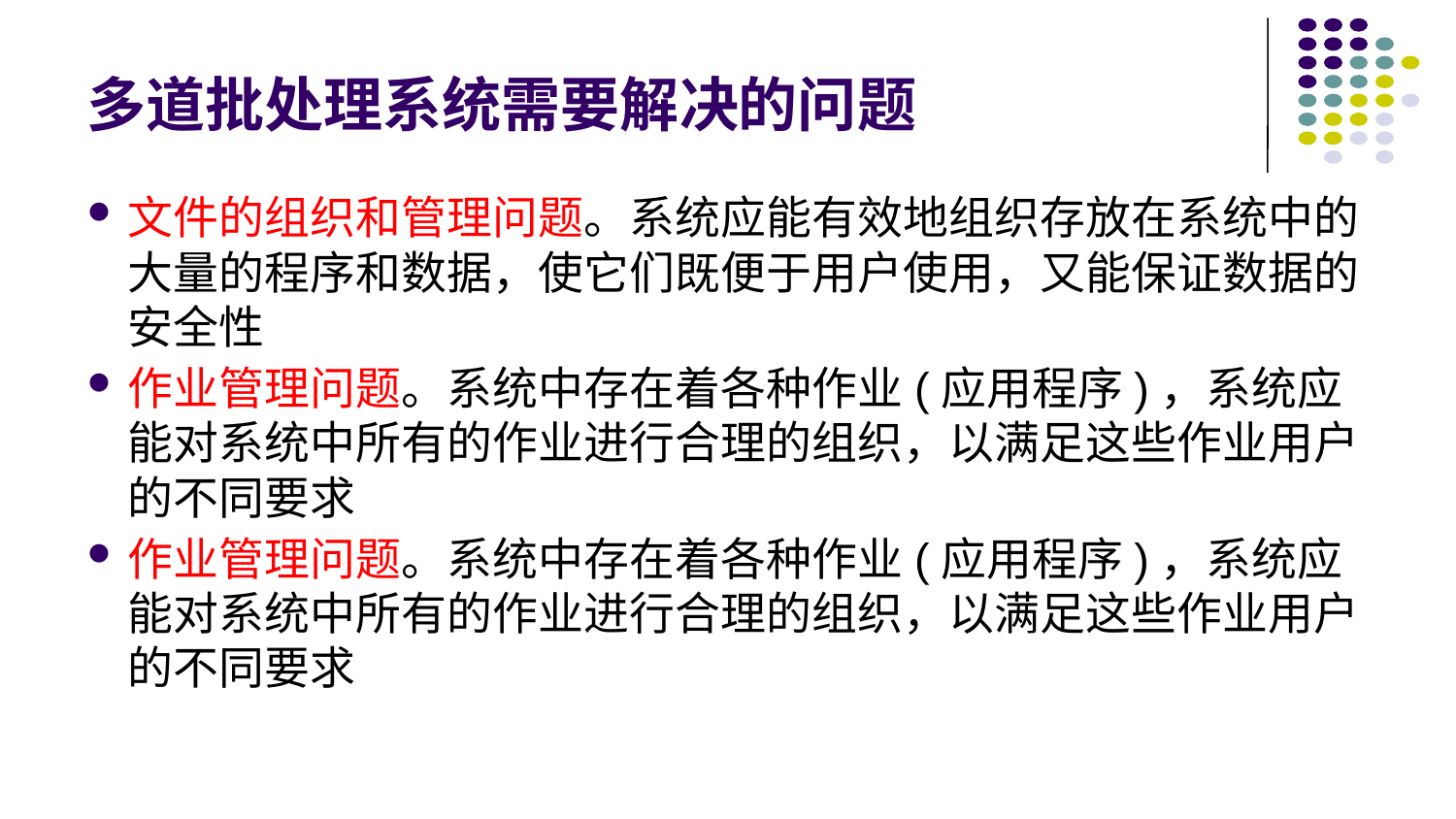

# 多道批处理系统需要解决的问题
文件的组织和管理问题。系统应能有效地组织存放在系统中的大量的程序和数据，使它们既便于用户使用，又能保证数据的安全性
作业管理问题。系统中存在着各种作业(应用程序)，系统应能对系统中所有的作业进行合理的组织，以满足这些作业用户的不同要求
作业管理问题。系统中存在着各种作业(应用程序)，系统应能对系统中所有的作业进行合理的组织，以满足这些作业用户的不同要求
28